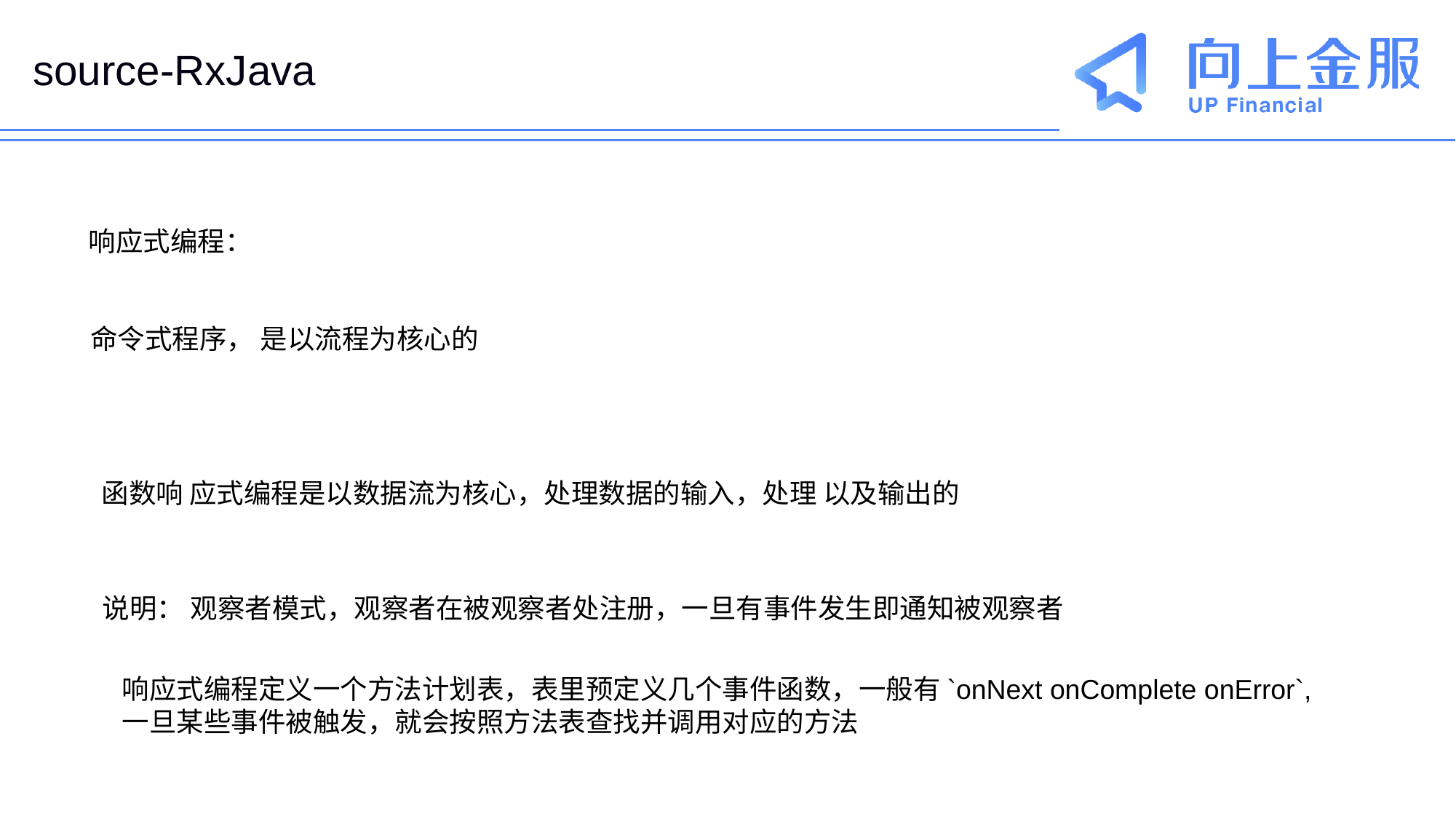

# source-RxJava
响应式编程：

命令式程序， 是以流程为核⼼的

函数响 应式编程是以数据流为核⼼，处理数据的输⼊，处理 以及输出的

说明： 观察者模式，观察者在被观察者处注册，⼀旦有事件发⽣即通知被观察者
响应式编程定义一个方法计划表，表⾥预定义几个事件函数，一般有`onNext onComplete onError`,
一旦某些事件被触发，就会按照方法表查找并调用对应的⽅法